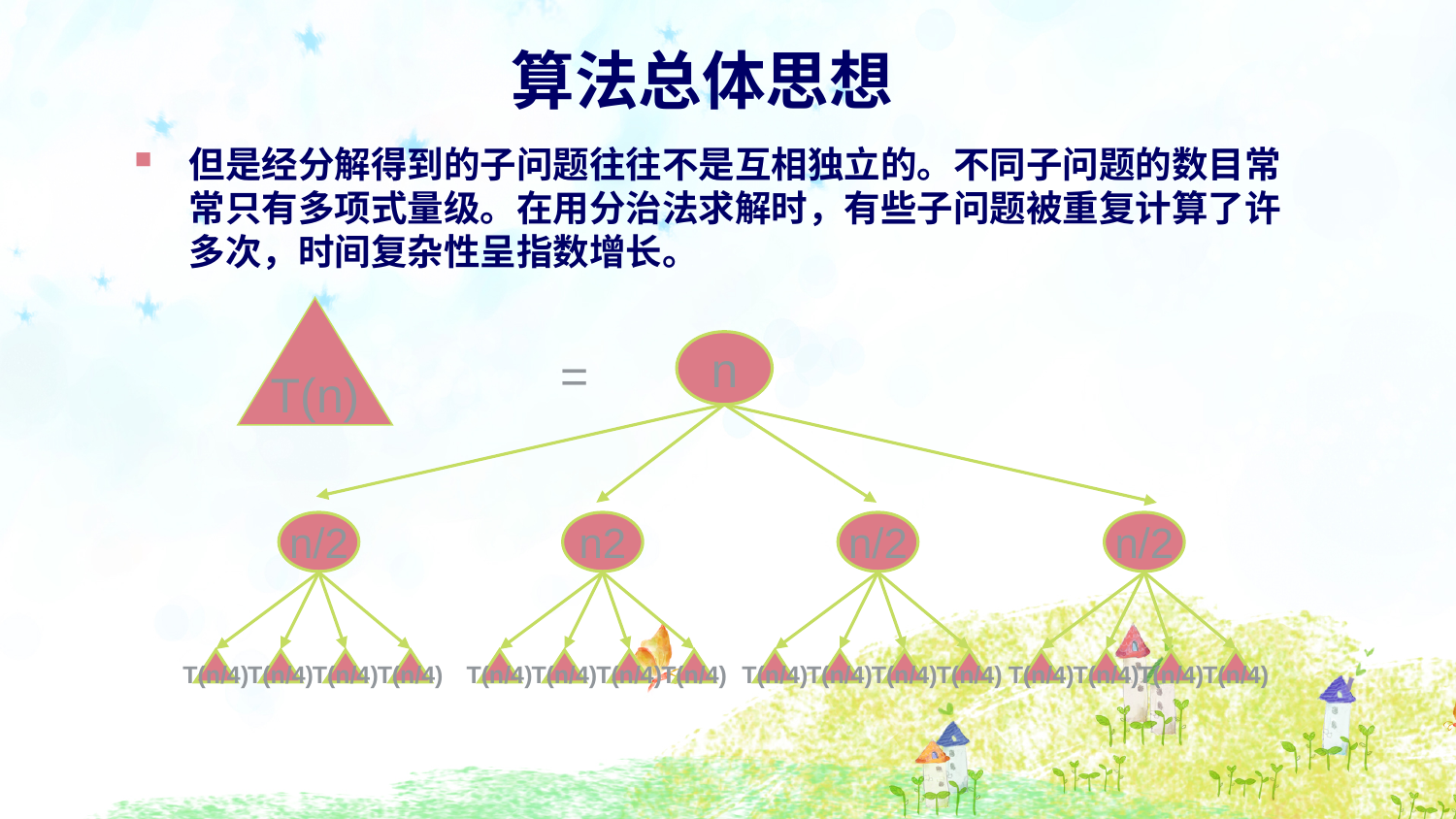

算法总体思想
但是经分解得到的子问题往往不是互相独立的。不同子问题的数目常常只有多项式量级。在用分治法求解时，有些子问题被重复计算了许多次，时间复杂性呈指数增长。
T(n)
n
=
n/2
T(n/4)
T(n/4)
T(n/4)
T(n/4)
n2
T(n/4)
T(n/4)
T(n/4)
T(n/4)
n/2
T(n/4)
T(n/4)
T(n/4)
T(n/4)
n/2
T(n/4)
T(n/4)
T(n/4)
T(n/4)